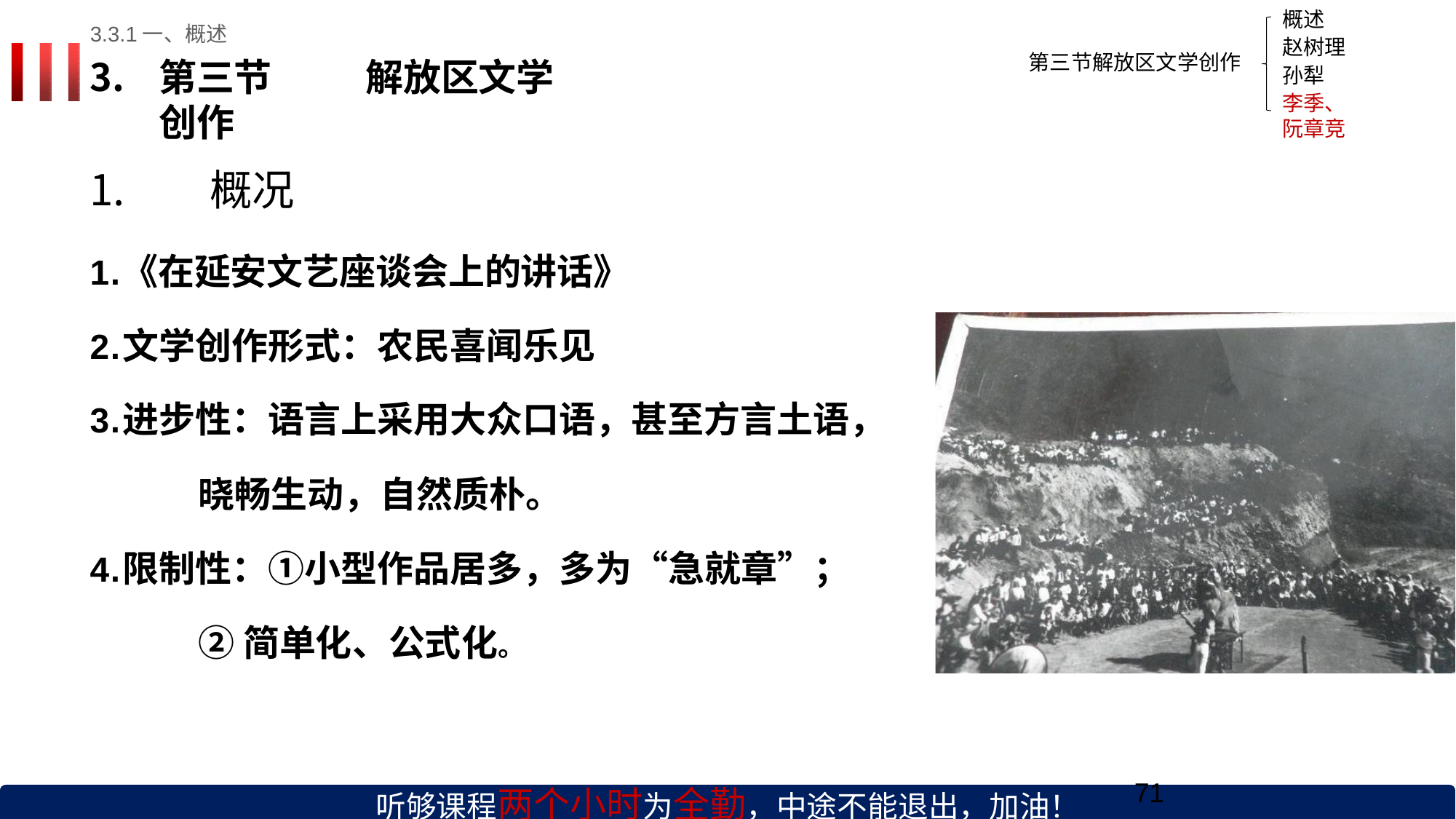

概述 赵树理 孙犁
李季、阮章竞
3.3.1一、概述
第三节	解放区文学创作
概况

第三节解放区文学创作
《在延安文艺座谈会上的讲话》
文学创作形式：农民喜闻乐见
进步性：语言上采用大众口语，甚至方言土语，
晓畅生动，自然质朴。
限制性：①小型作品居多，多为“急就章”；
②简单化、公式化。

71

听够课程两个小时为全勤，中途不能退出，加油！